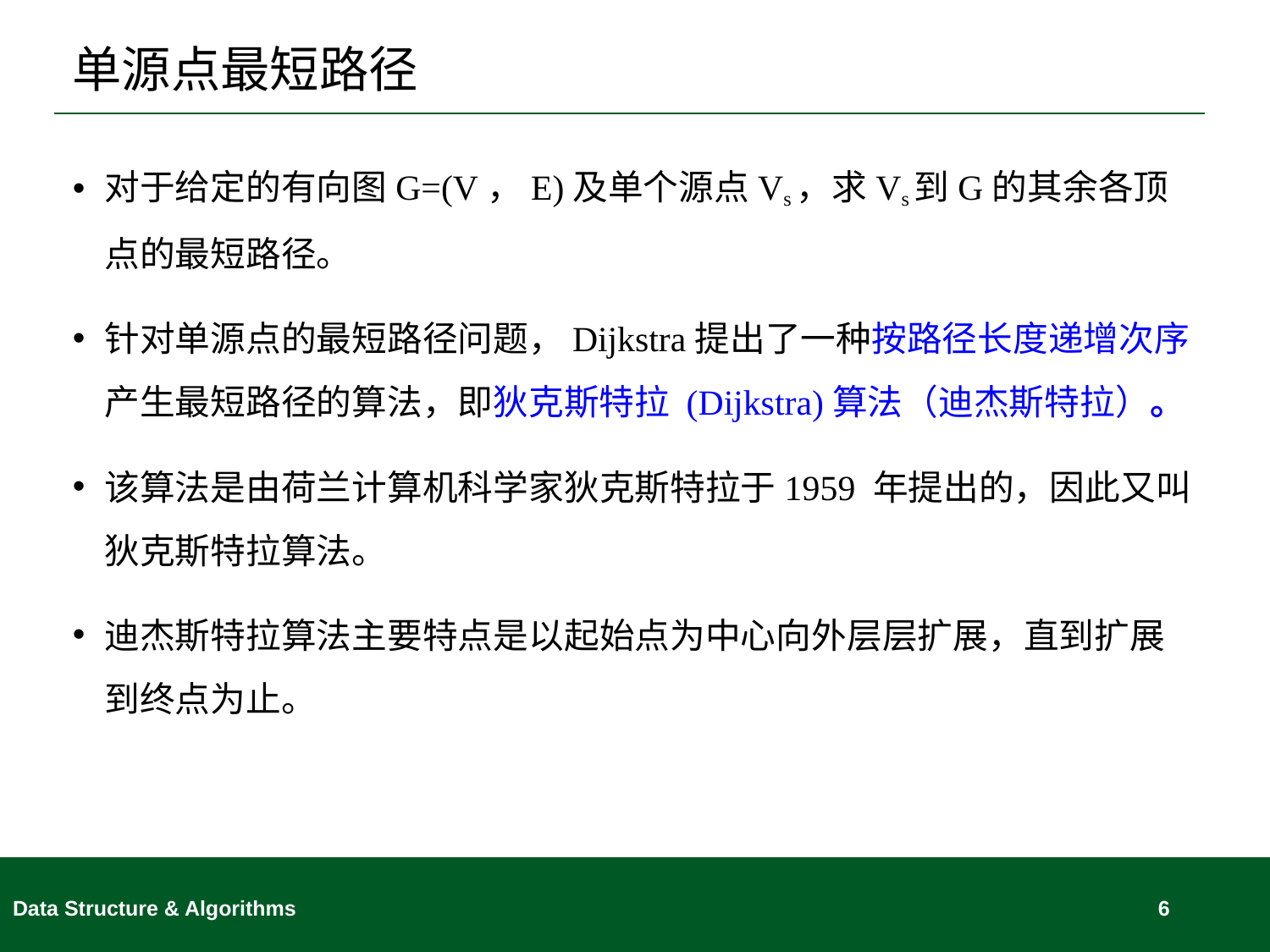

# 单源点最短路径
对于给定的有向图G=(V，E)及单个源点Vs，求Vs到G的其余各顶点的最短路径。
针对单源点的最短路径问题，Dijkstra提出了一种按路径长度递增次序产生最短路径的算法，即狄克斯特拉 (Dijkstra)算法（迪杰斯特拉）。
该算法是由荷兰计算机科学家狄克斯特拉于1959 年提出的，因此又叫狄克斯特拉算法。
迪杰斯特拉算法主要特点是以起始点为中心向外层层扩展，直到扩展到终点为止。

Data Structure & Algorithms
6